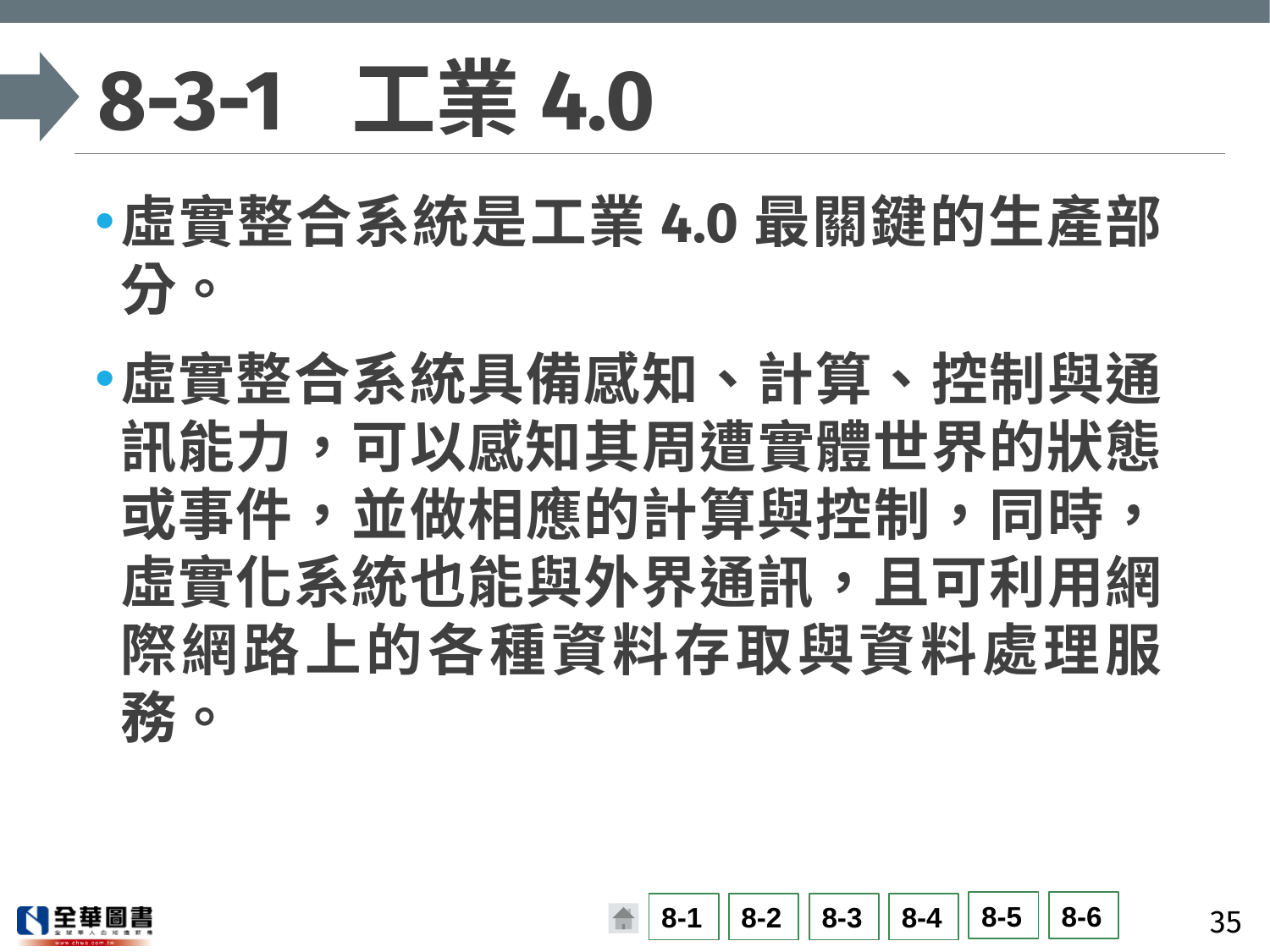

# 8-3-1	工業4.0
虛實整合系統是工業4.0最關鍵的生產部分。
虛實整合系統具備感知、計算、控制與通訊能力，可以感知其周遭實體世界的狀態或事件，並做相應的計算與控制，同時，虛實化系統也能與外界通訊，且可利用網際網路上的各種資料存取與資料處理服務。
35